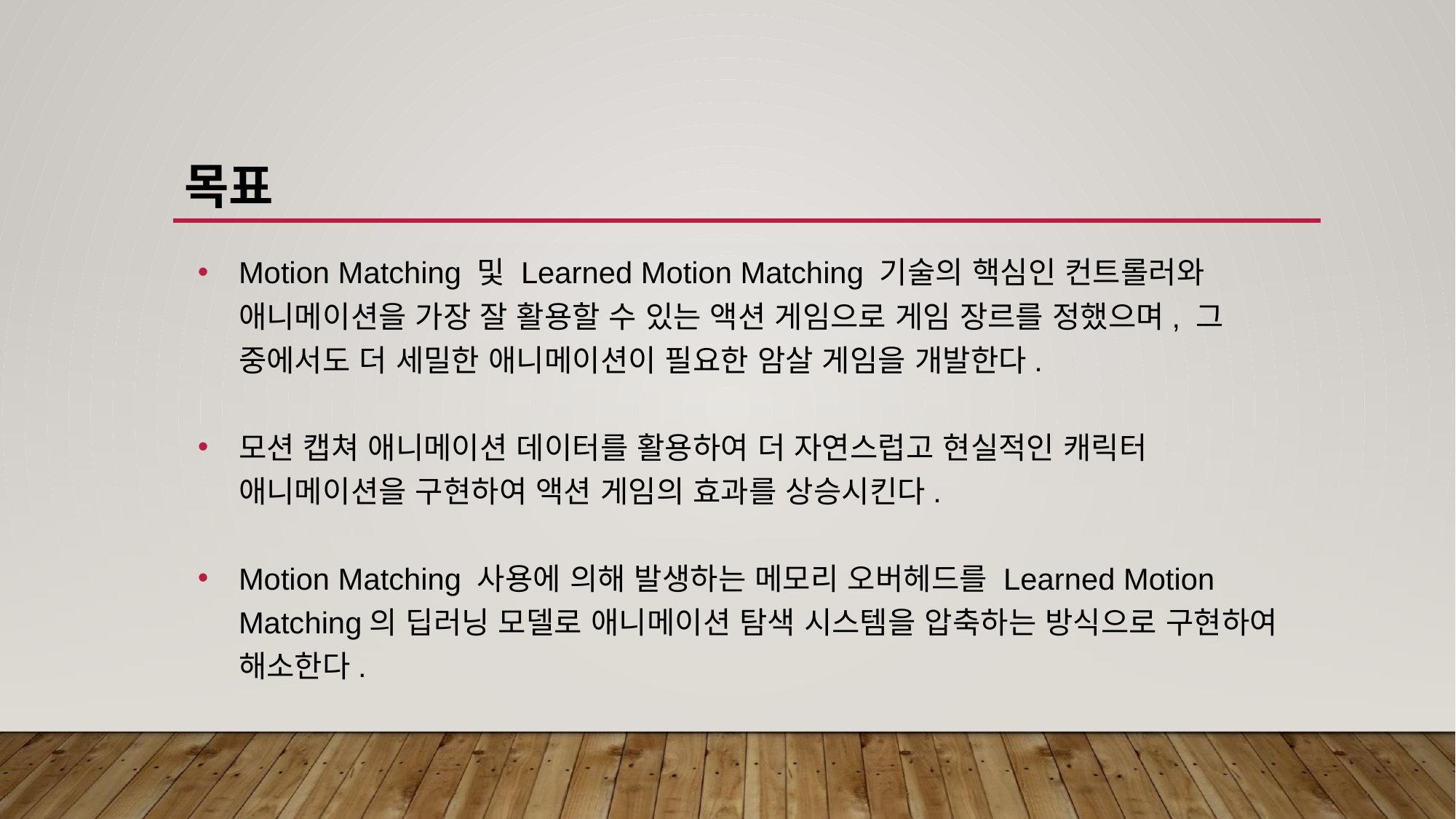

# 목표
Motion Matching 및 Learned Motion Matching 기술의 핵심인 컨트롤러와 애니메이션을 가장 잘 활용할 수 있는 액션 게임으로 게임 장르를 정했으며, 그 중에서도 더 세밀한 애니메이션이 필요한 암살 게임을 개발한다.

모션 캡쳐 애니메이션 데이터를 활용하여 더 자연스럽고 현실적인 캐릭터 애니메이션을 구현하여 액션 게임의 효과를 상승시킨다.

Motion Matching 사용에 의해 발생하는 메모리 오버헤드를 Learned Motion Matching의 딥러닝 모델로 애니메이션 탐색 시스템을 압축하는 방식으로 구현하여 해소한다.